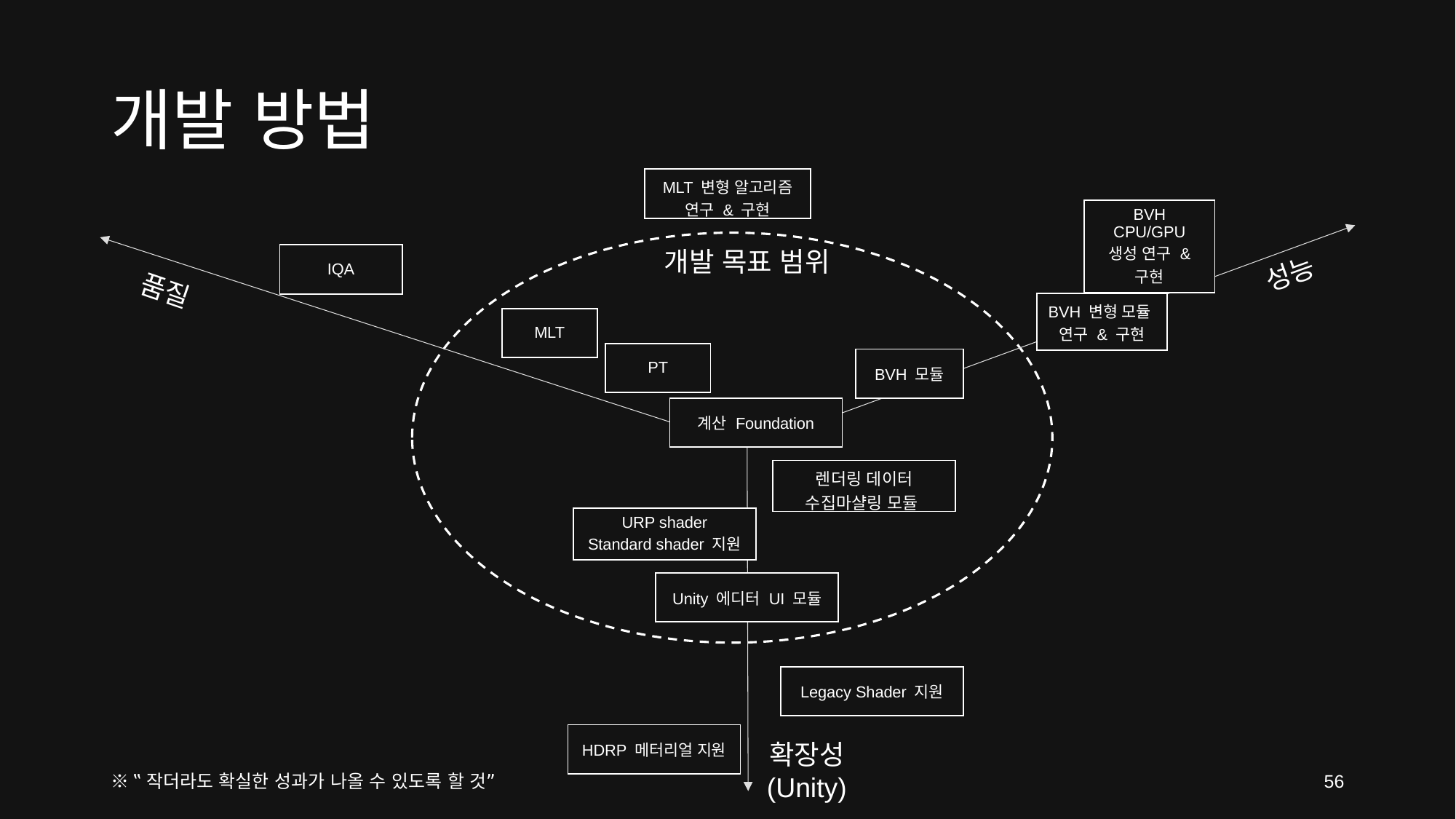

# 개발 방법
| MLT 변형 알고리즘 연구 & 구현 |
| --- |
| BVH CPU/GPU 생성 연구 & 구현 |
| --- |

개발 목표 범위
| IQA |
| --- |
성능
품질
| BVH 변형 모듈 연구 & 구현 |
| --- |
| MLT |
| --- |
| PT |
| --- |
| BVH 모듈 |
| --- |
| 계산 Foundation |
| --- |

| 렌더링 데이터 수집마샬링 모듈 |
| --- |
| URP shader Standard shader 지원 |
| --- |
| Unity 에디터 UI 모듈 |
| --- |
| Legacy Shader 지원 |
| --- |
| HDRP 메터리얼 지원 |
| --- |
확장성
(Unity)
※ “작더라도 확실한 성과가 나올 수 있도록 할 것”
56